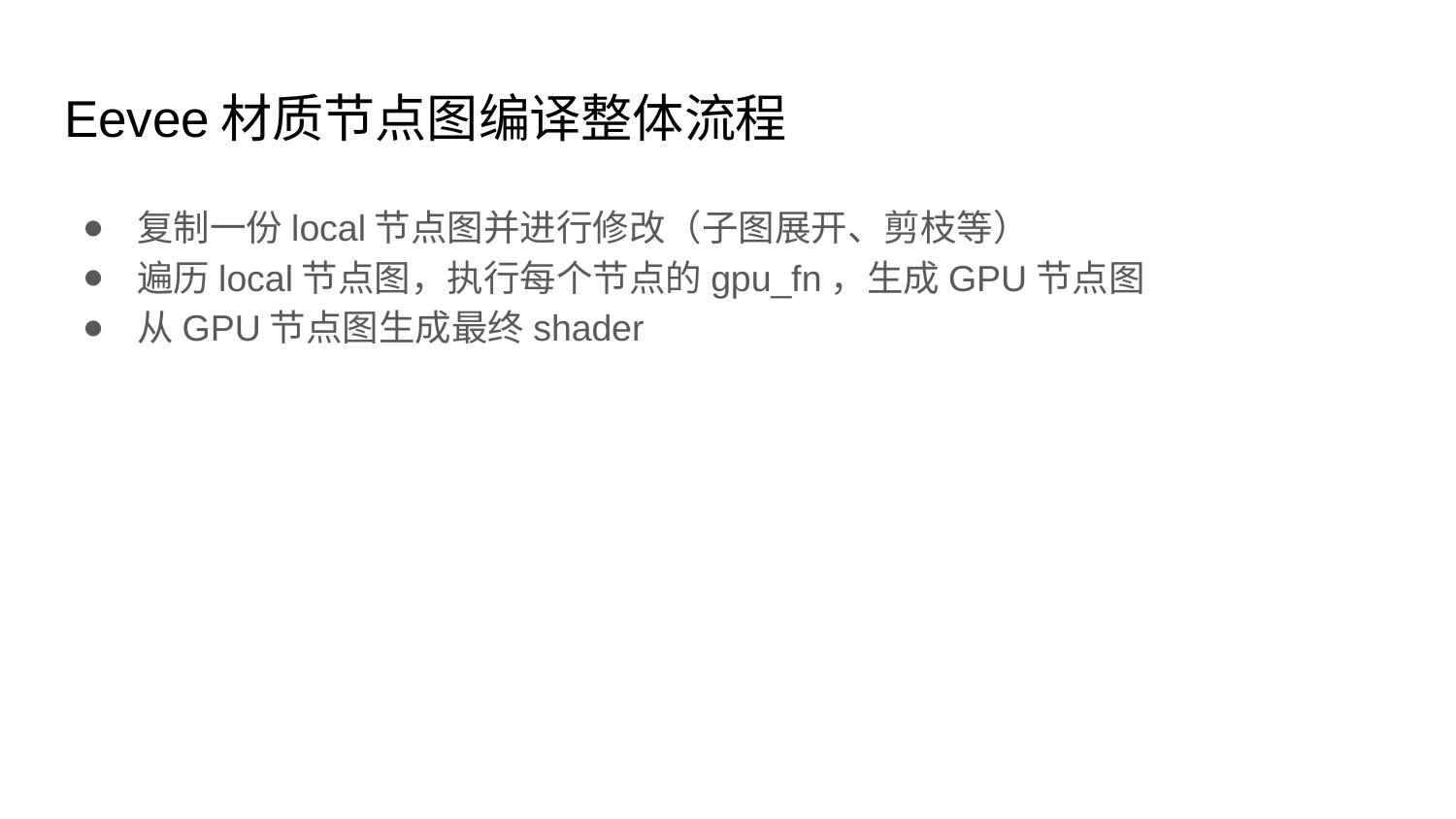

# Eevee材质节点图编译整体流程
复制一份local节点图并进行修改（子图展开、剪枝等）
遍历local节点图，执行每个节点的gpu_fn，生成GPU节点图
从GPU节点图生成最终shader